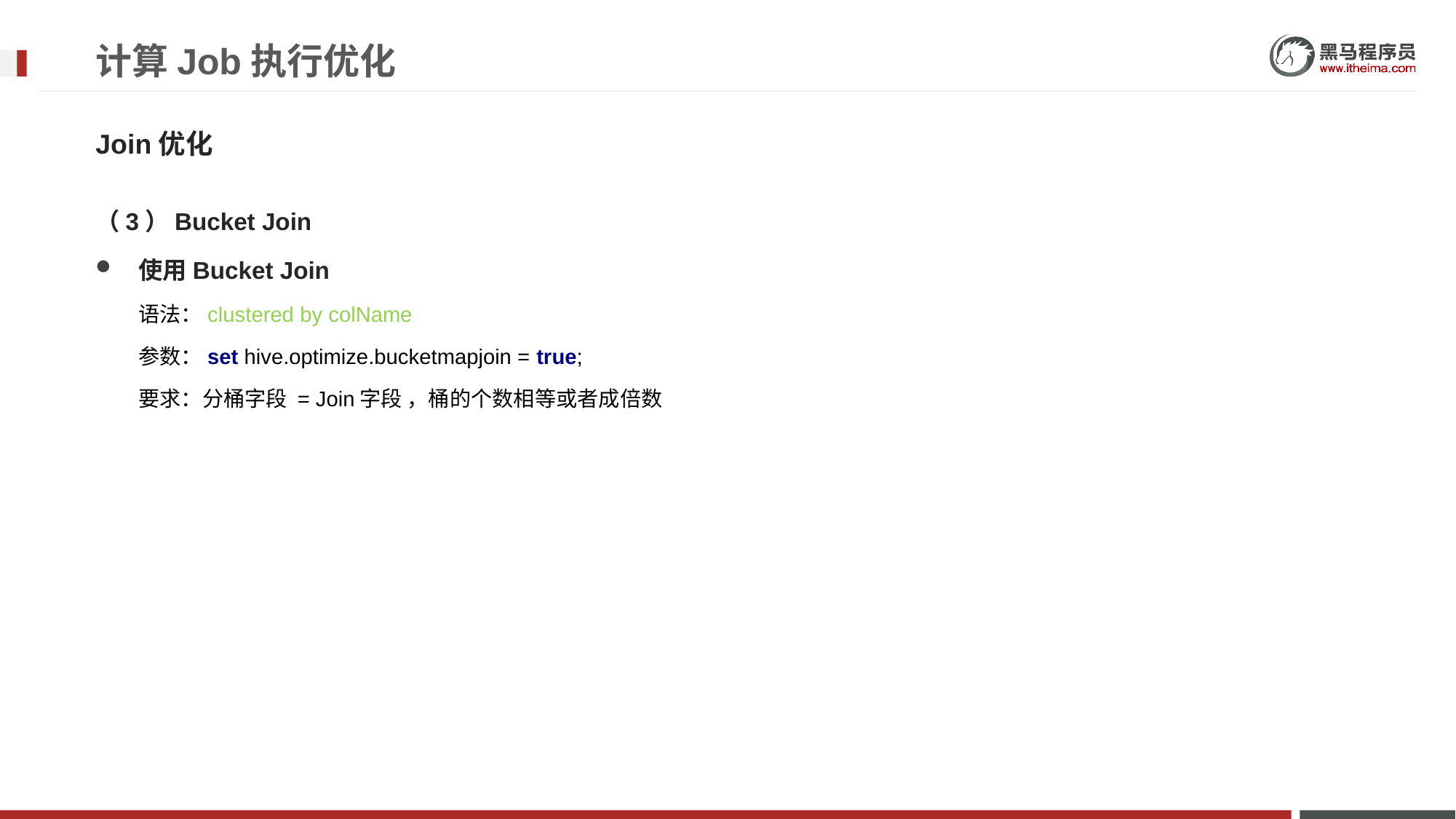

# 计算Job执行优化
Join优化
（3）Bucket Join
使用Bucket Join
语法：clustered by colName
参数：set hive.optimize.bucketmapjoin = true;
要求：分桶字段 = Join字段 ，桶的个数相等或者成倍数